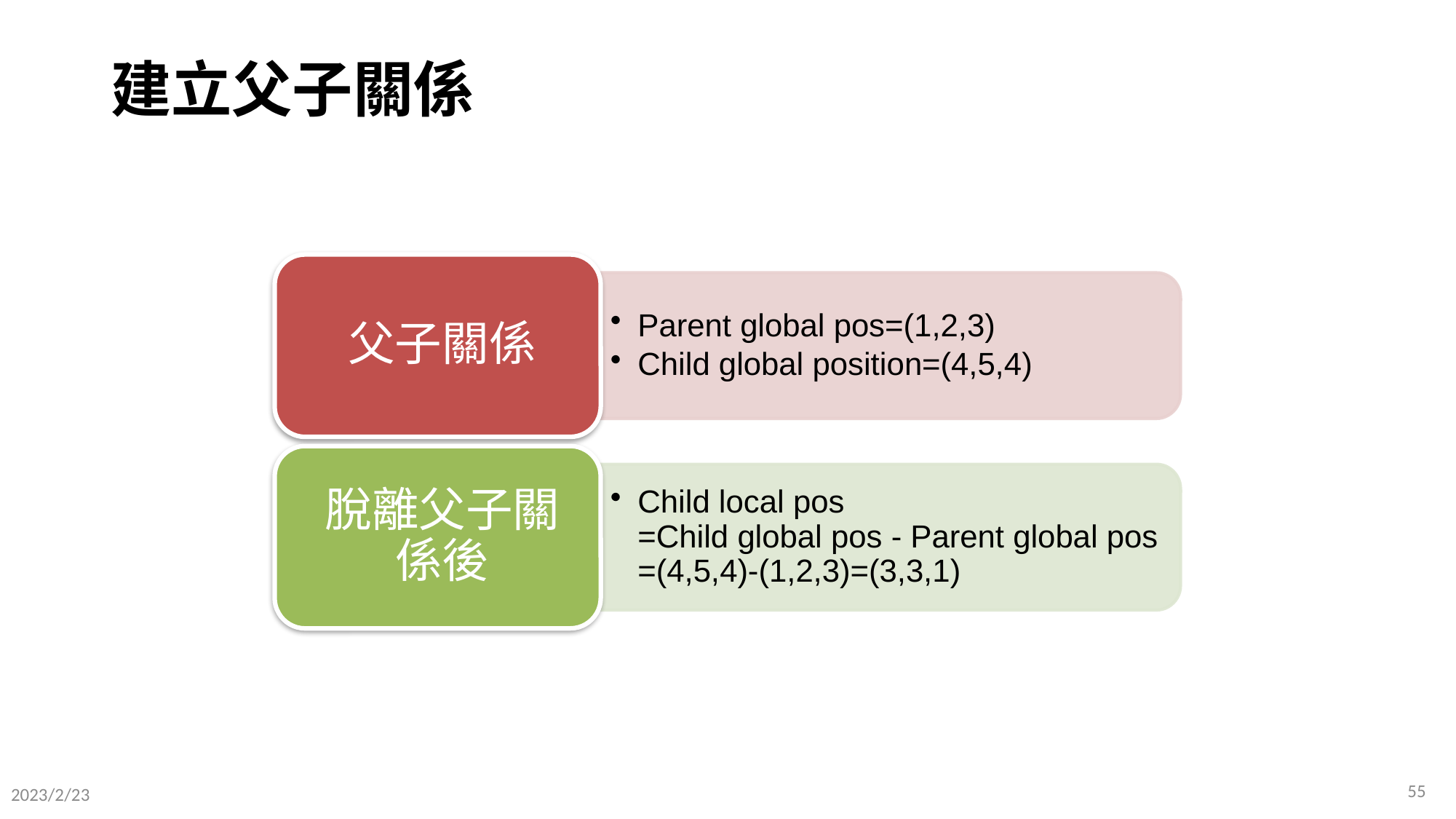

# 建立父子關係
Parent global pos=(1,2,3)
Child global position=(4,5,4)
父子關係
Child local pos
=Child global pos - Parent global pos
=(4,5,4)-(1,2,3)=(3,3,1)
脫離父子關係後
55
2023/2/23